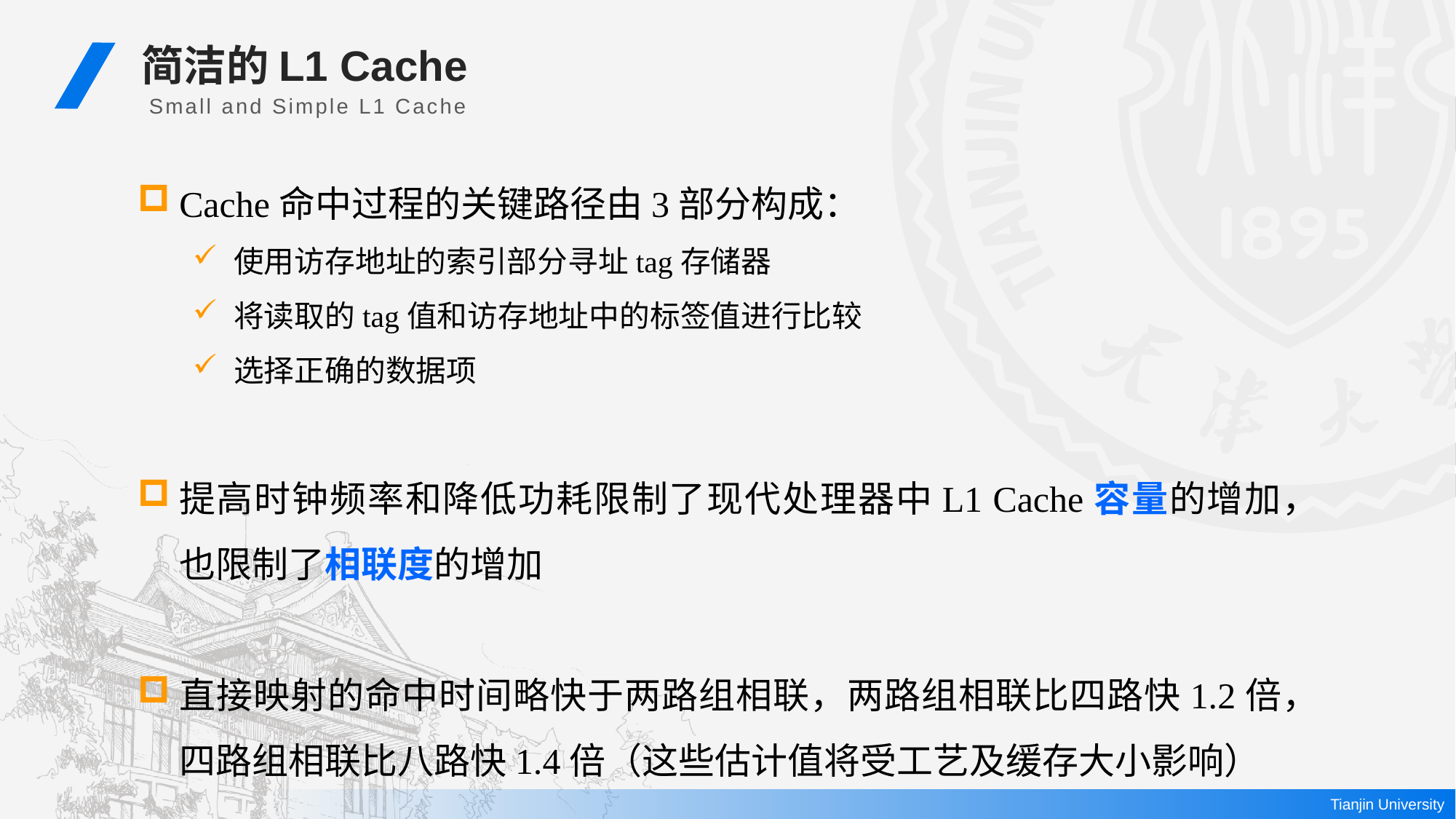

简洁的L1 Cache
  Small and Simple L1 Cache
Cache命中过程的关键路径由3部分构成：
使用访存地址的索引部分寻址tag存储器
将读取的tag值和访存地址中的标签值进行比较
选择正确的数据项

提高时钟频率和降低功耗限制了现代处理器中L1 Cache容量的增加，也限制了相联度的增加

直接映射的命中时间略快于两路组相联，两路组相联比四路快1.2倍，四路组相联比八路快1.4倍（这些估计值将受工艺及缓存大小影响）